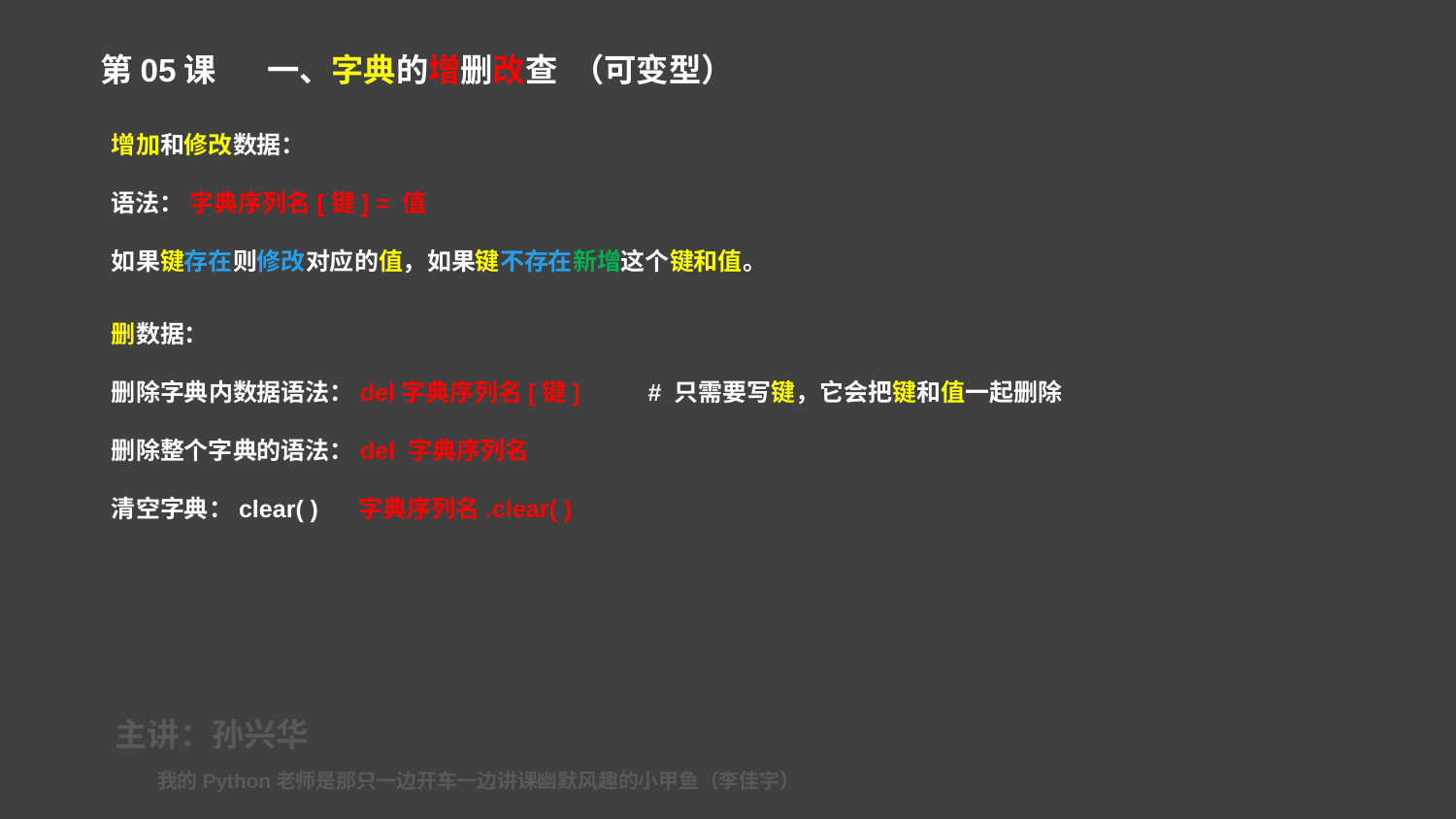

第05课       一、字典的增删改查  （可变型）
增加和修改数据：

语法： 字典序列名[键] = 值

如果键存在则修改对应的值，如果键不存在新增这个键和值。
删数据：

删除字典内数据语法：del字典序列名[键]          # 只需要写键，它会把键和值一起删除

删除整个字典的语法：del 字典序列名

清空字典：clear( )     字典序列名.clear( )